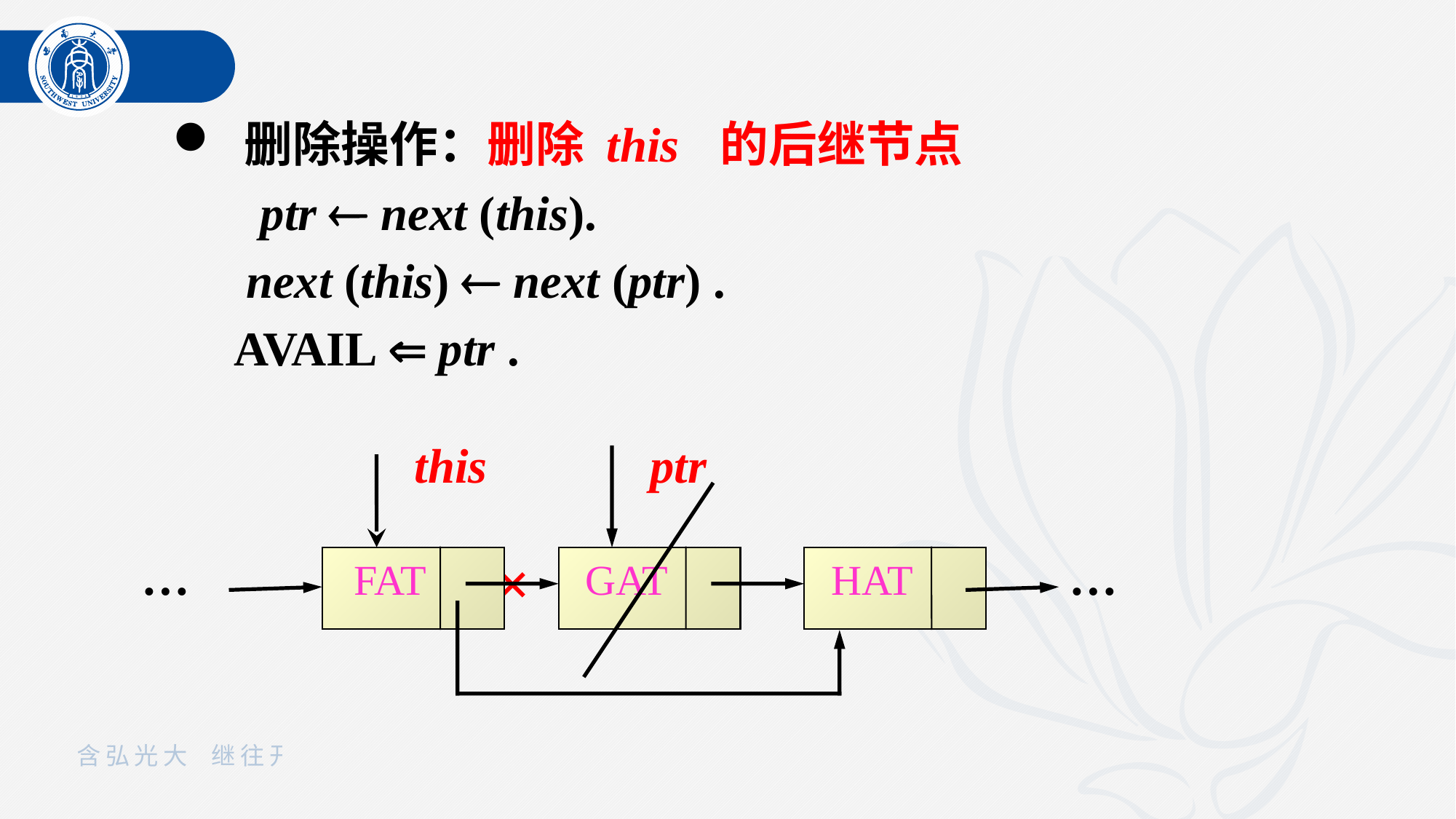

删除操作：删除 this 的后继节点
   ptr ← next (this).
      next (this) ← next (ptr) .
     AVAIL ⇐ ptr .
this

…
…

FAT

GAT

HAT

ptr

×